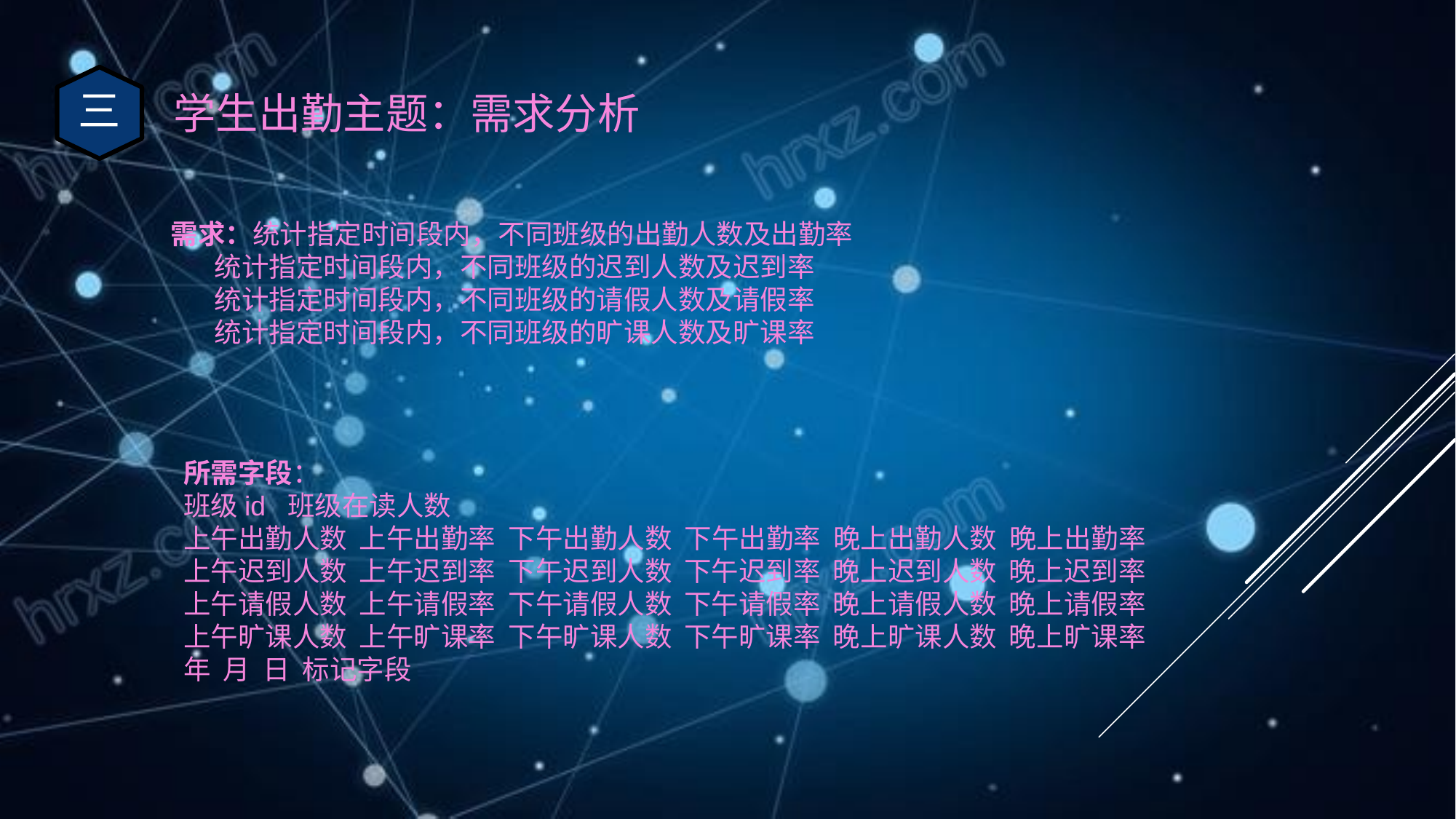

三
学生出勤主题：需求分析
需求：统计指定时间段内，不同班级的出勤人数及出勤率
      统计指定时间段内，不同班级的迟到人数及迟到率
      统计指定时间段内，不同班级的请假人数及请假率
      统计指定时间段内，不同班级的旷课人数及旷课率

  所需字段：
  班级id  班级在读人数
  上午出勤人数  上午出勤率  下午出勤人数  下午出勤率  晚上出勤人数  晚上出勤率
  上午迟到人数  上午迟到率  下午迟到人数  下午迟到率  晚上迟到人数  晚上迟到率
  上午请假人数  上午请假率  下午请假人数  下午请假率  晚上请假人数  晚上请假率
  上午旷课人数  上午旷课率  下午旷课人数  下午旷课率  晚上旷课人数  晚上旷课率
  年  月  日  标记字段